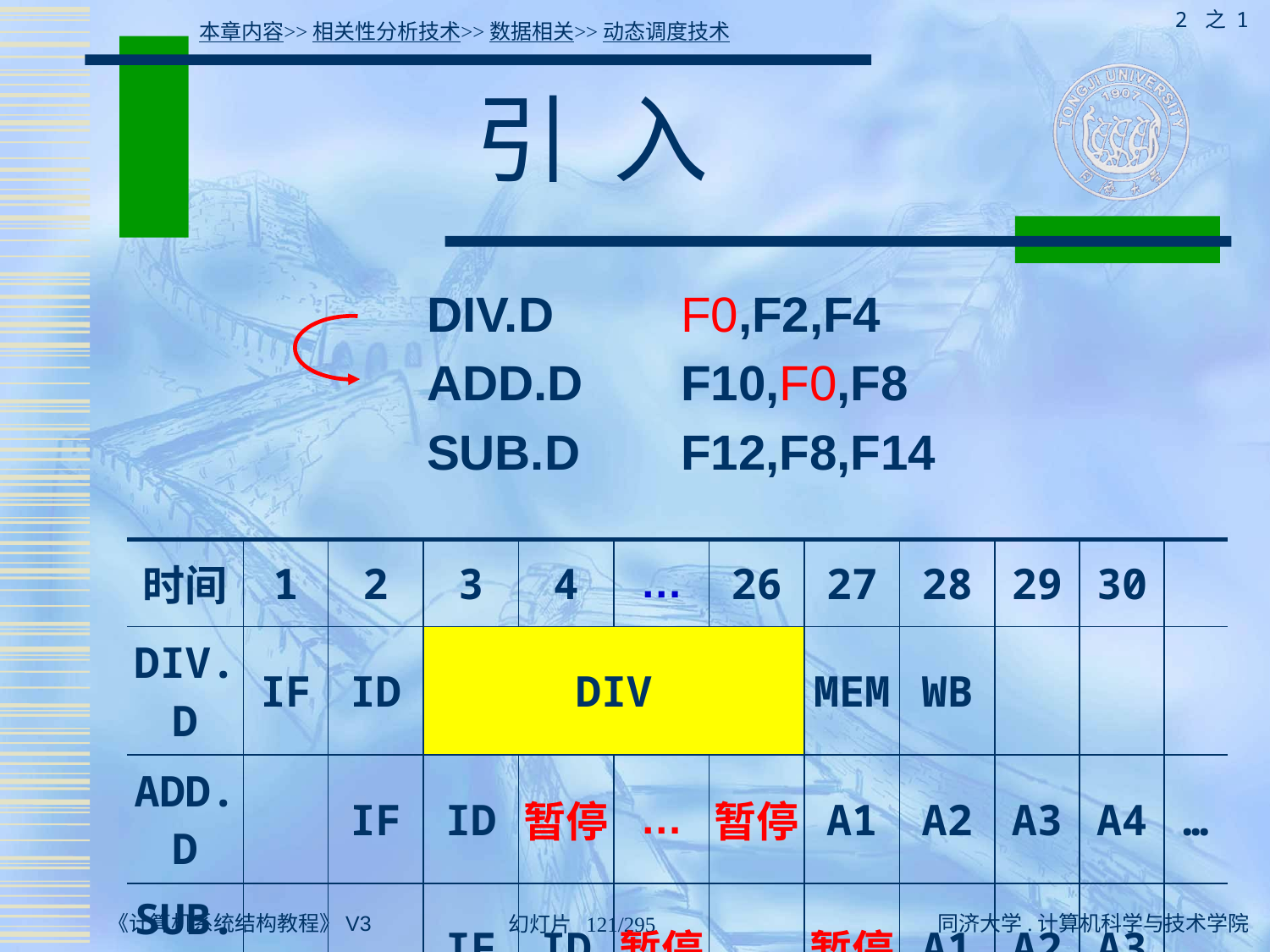

2 之 1
本章内容>>相关性分析技术>>数据相关>>动态调度技术
# 引  入
			DIV.D	F0,F2,F4
			ADD.D	F10,F0,F8
			SUB.D	F12,F8,F14

| 时间 | 1 | 2 | 3 | 4 | … | 26 | 27 | 28 | 29 | 30 |  |
| --- | --- | --- | --- | --- | --- | --- | --- | --- | --- | --- | --- |
| DIV.D | IF | ID | DIV |  |  |  | MEM | WB |  |  |  |
| ADD.D |  | IF | ID | 暂停 | … | 暂停 | A1 | A2 | A3 | A4 | … |
| SUB.D |  |  | IF | ID | 暂停 | … | 暂停 | A1 | A2 | A3 | … |